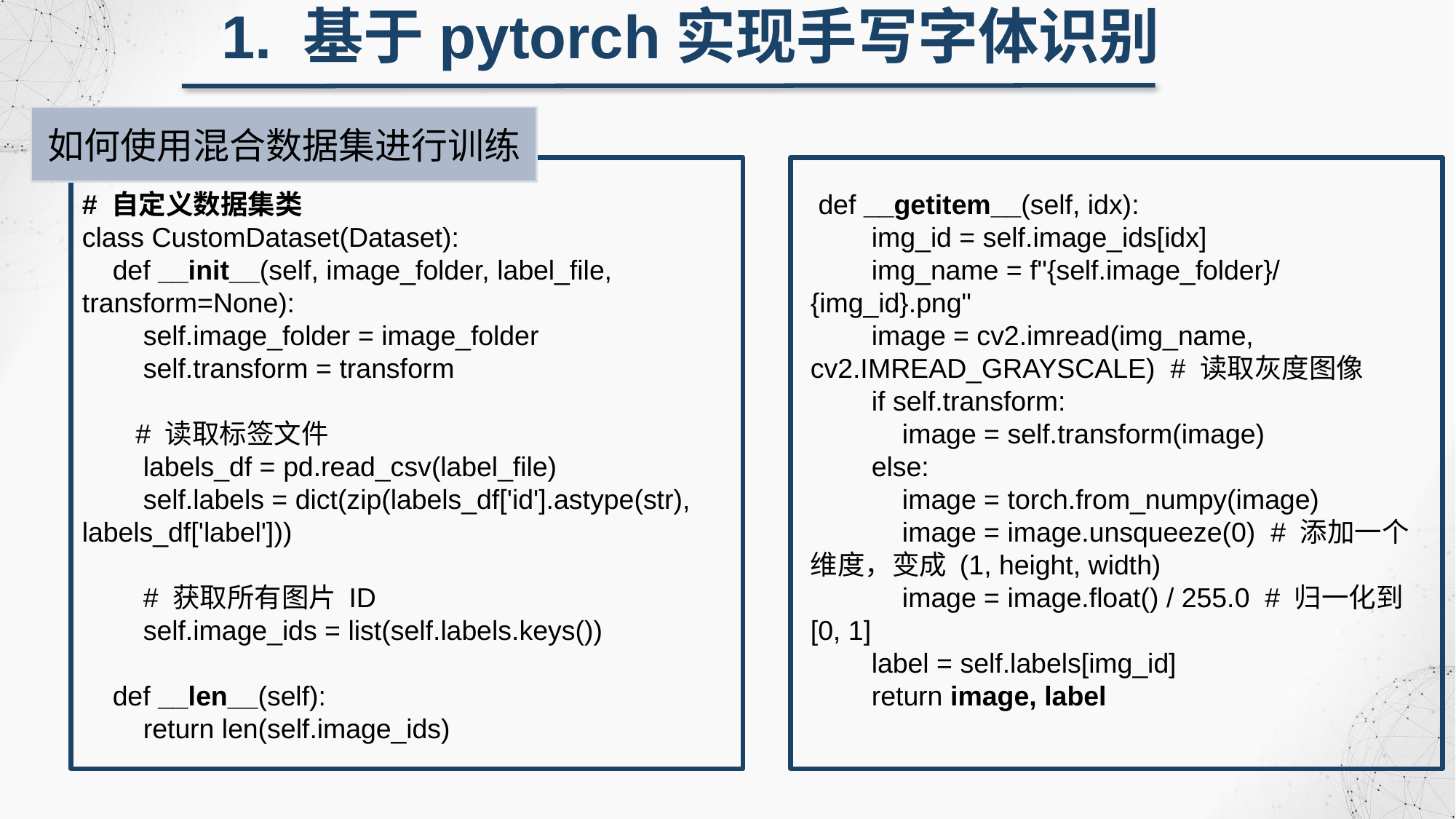

1. 基于pytorch实现手写字体识别
如何使用混合数据集进行训练

# 自定义数据集类
class CustomDataset(Dataset):
    def __init__(self, image_folder, label_file, transform=None):
        self.image_folder = image_folder
        self.transform = transform

       # 读取标签文件
        labels_df = pd.read_csv(label_file)
        self.labels = dict(zip(labels_df['id'].astype(str), labels_df['label']))

        # 获取所有图片 ID
        self.image_ids = list(self.labels.keys())

    def __len__(self):
        return len(self.image_ids)

 def __getitem__(self, idx):
        img_id = self.image_ids[idx]
        img_name = f"{self.image_folder}/{img_id}.png"
        image = cv2.imread(img_name, cv2.IMREAD_GRAYSCALE)  # 读取灰度图像
        if self.transform:
            image = self.transform(image)
        else:
            image = torch.from_numpy(image)
            image = image.unsqueeze(0)  # 添加一个维度，变成 (1, height, width)
            image = image.float() / 255.0  # 归一化到 [0, 1]
        label = self.labels[img_id]
        return image, label